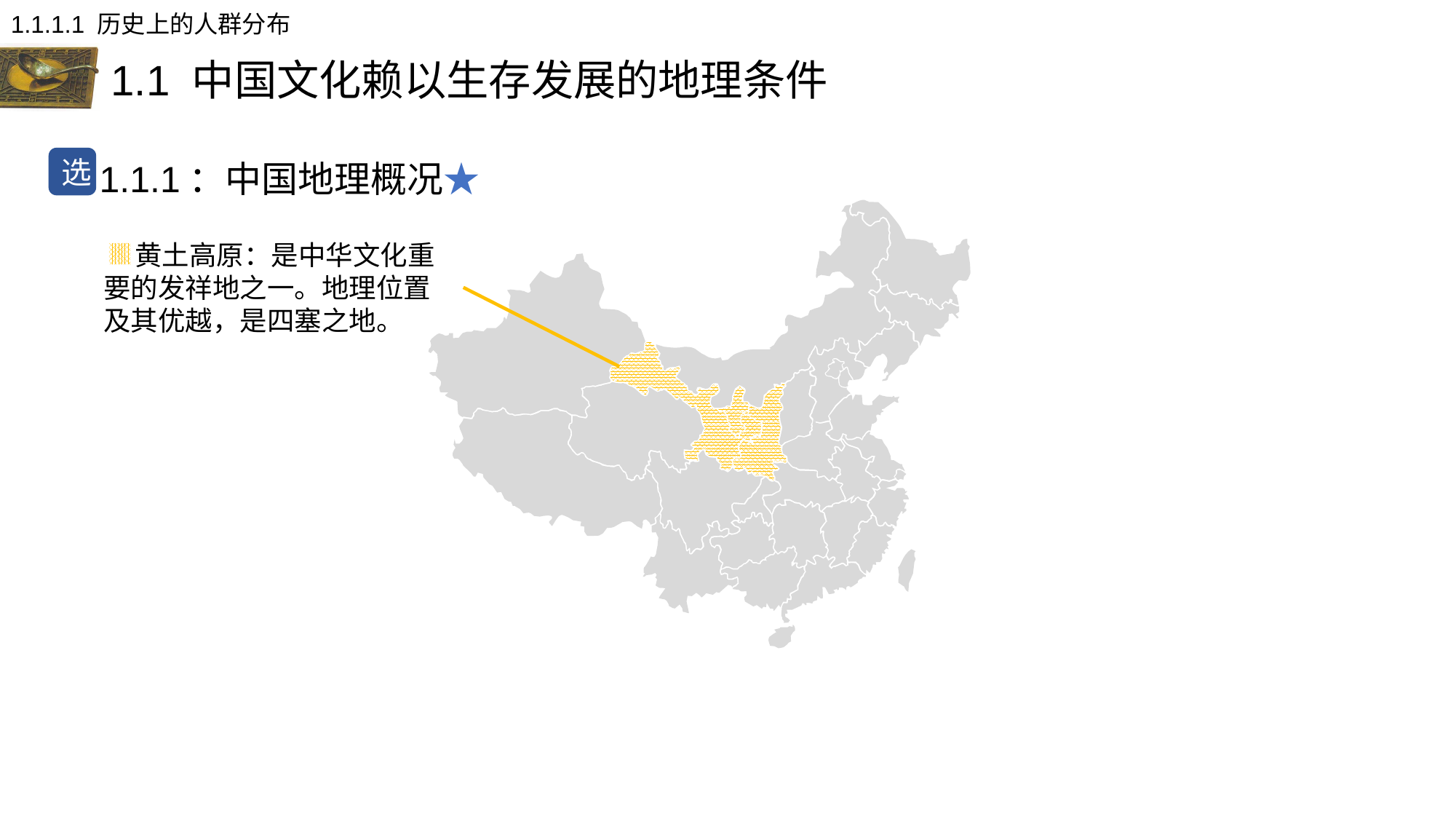

1.1.1.1 历史上的人群分布
# 1.1 中国文化赖以生存发展的地理条件
1.1.1：中国地理概况★
选

    黄土高原：是中华文化重要的发祥地之一。地理位置及其优越，是四塞之地。

22